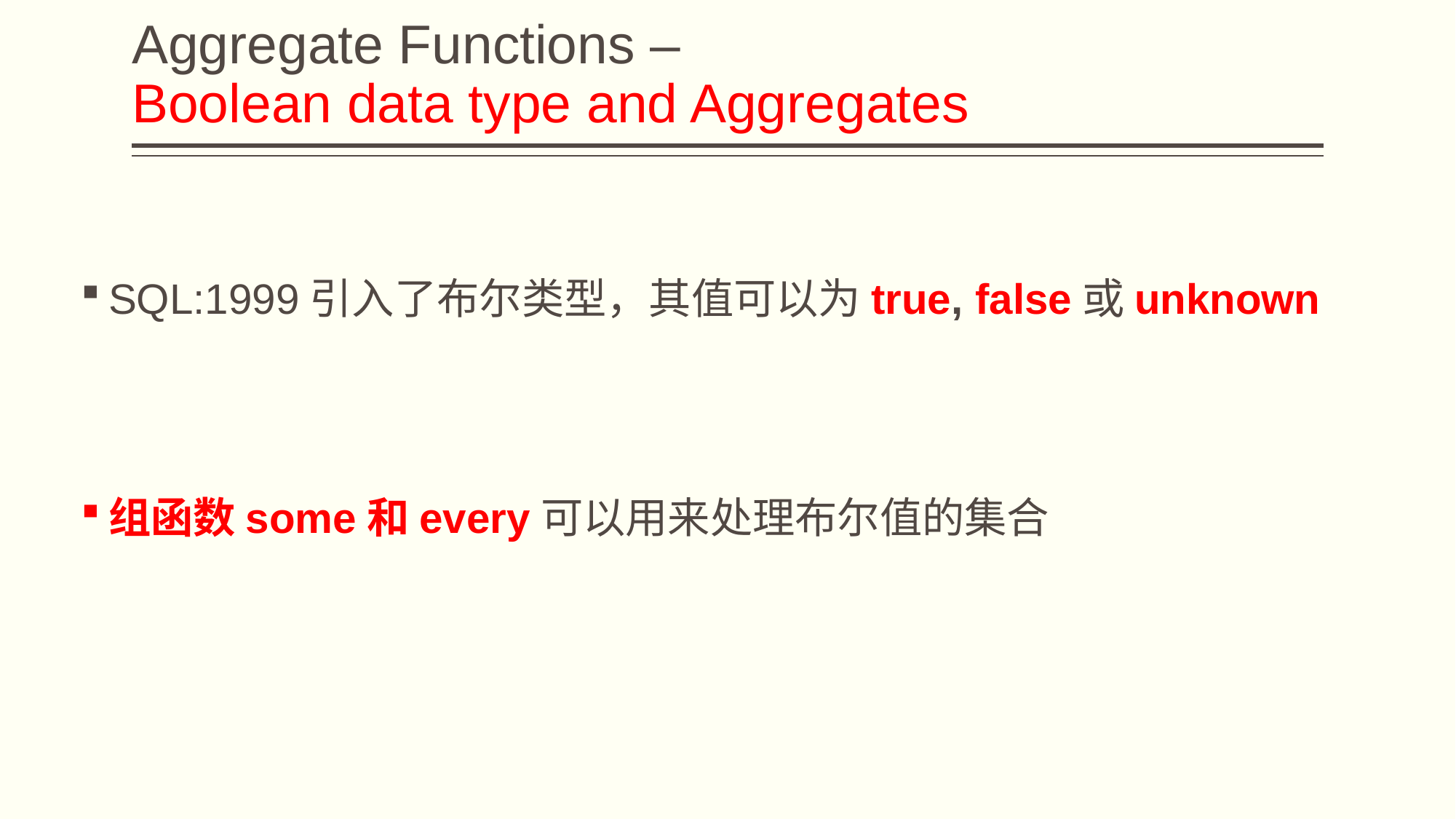

# Aggregate Functions – Boolean data type and Aggregates

SQL:1999引入了布尔类型，其值可以为true, false或unknown

组函数some和every可以用来处理布尔值的集合